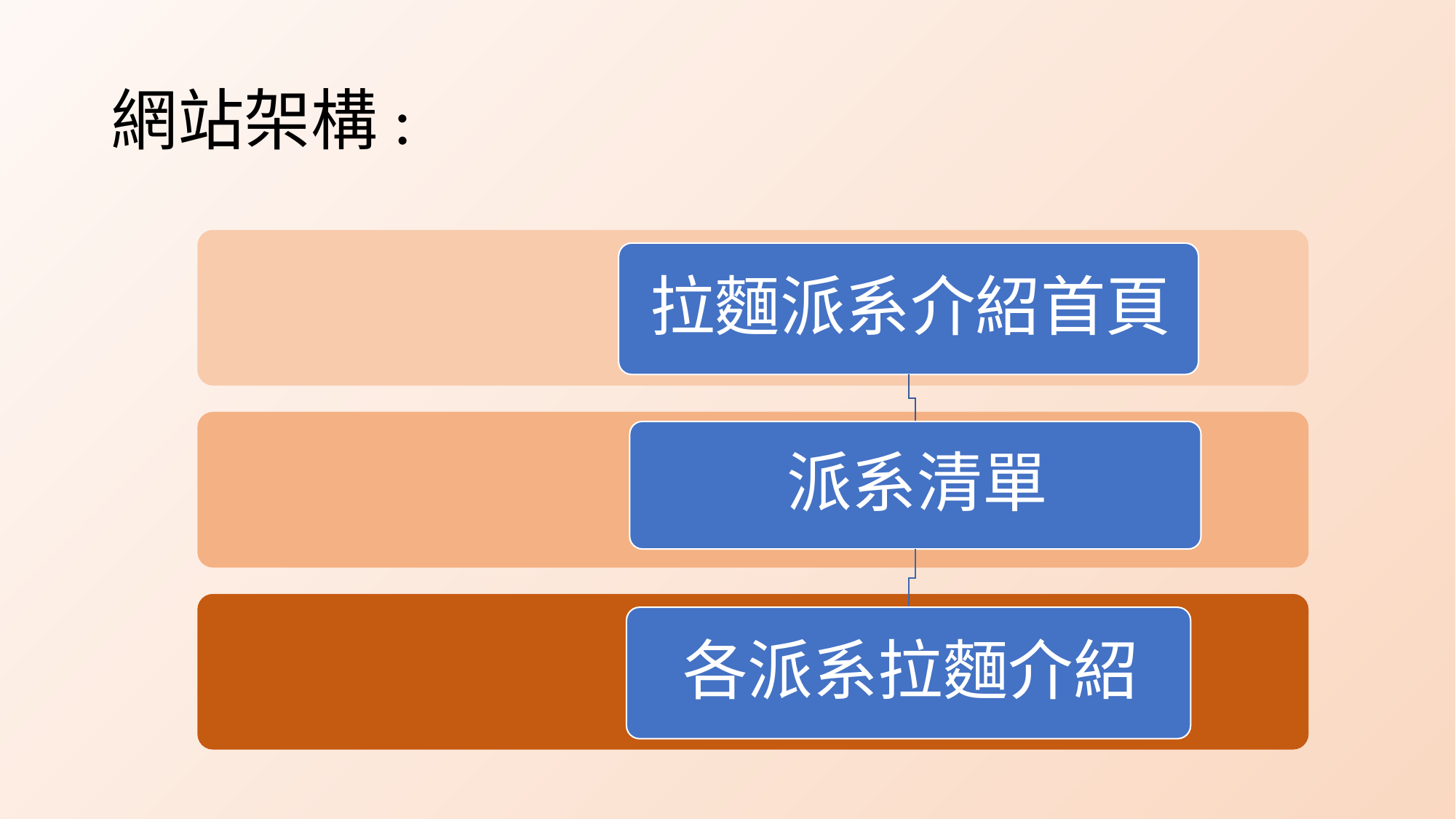

# 網站架構:
拉麵介紹
清單
首頁
拉麵派系介紹首頁
派系清單
各派系拉麵介紹